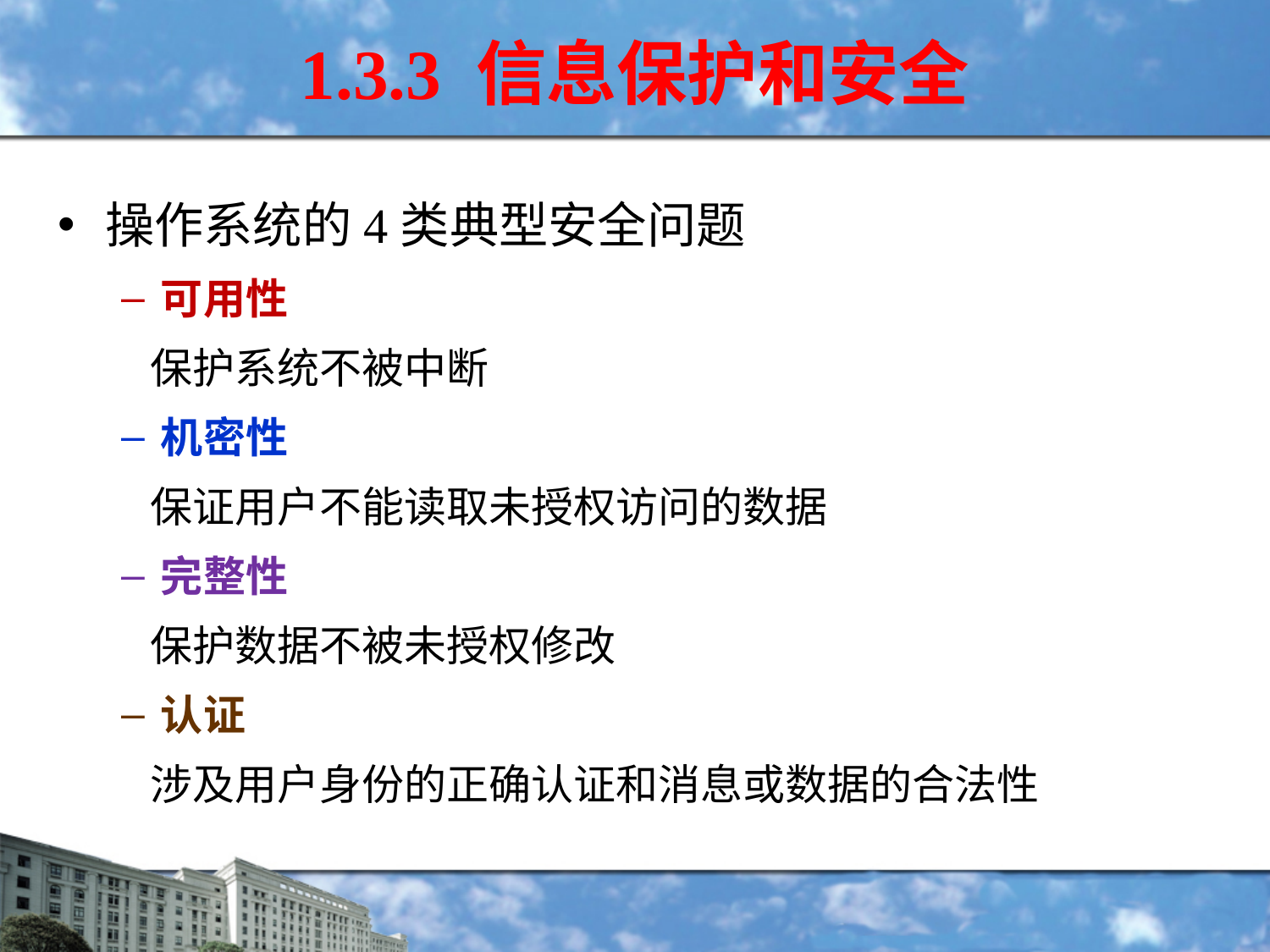

# 1.3.3 信息保护和安全
操作系统的4类典型安全问题
可用性
  保护系统不被中断
机密性
  保证用户不能读取未授权访问的数据
完整性
  保护数据不被未授权修改
认证
  涉及用户身份的正确认证和消息或数据的合法性